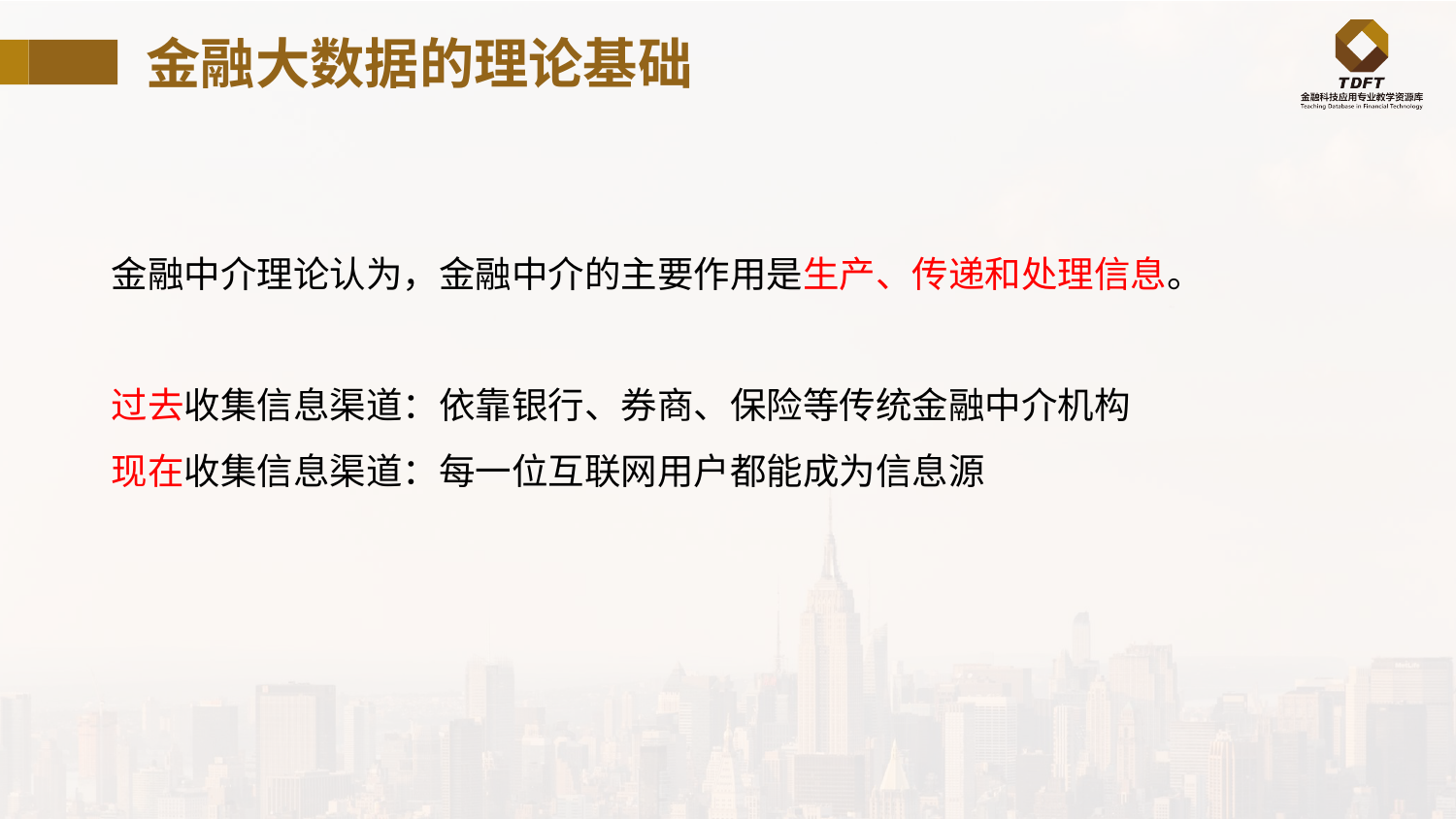

# 金融大数据的理论基础

金融中介理论认为，金融中介的主要作用是生产、传递和处理信息。

过去收集信息渠道：依靠银行、券商、保险等传统金融中介机构
现在收集信息渠道：每一位互联网用户都能成为信息源